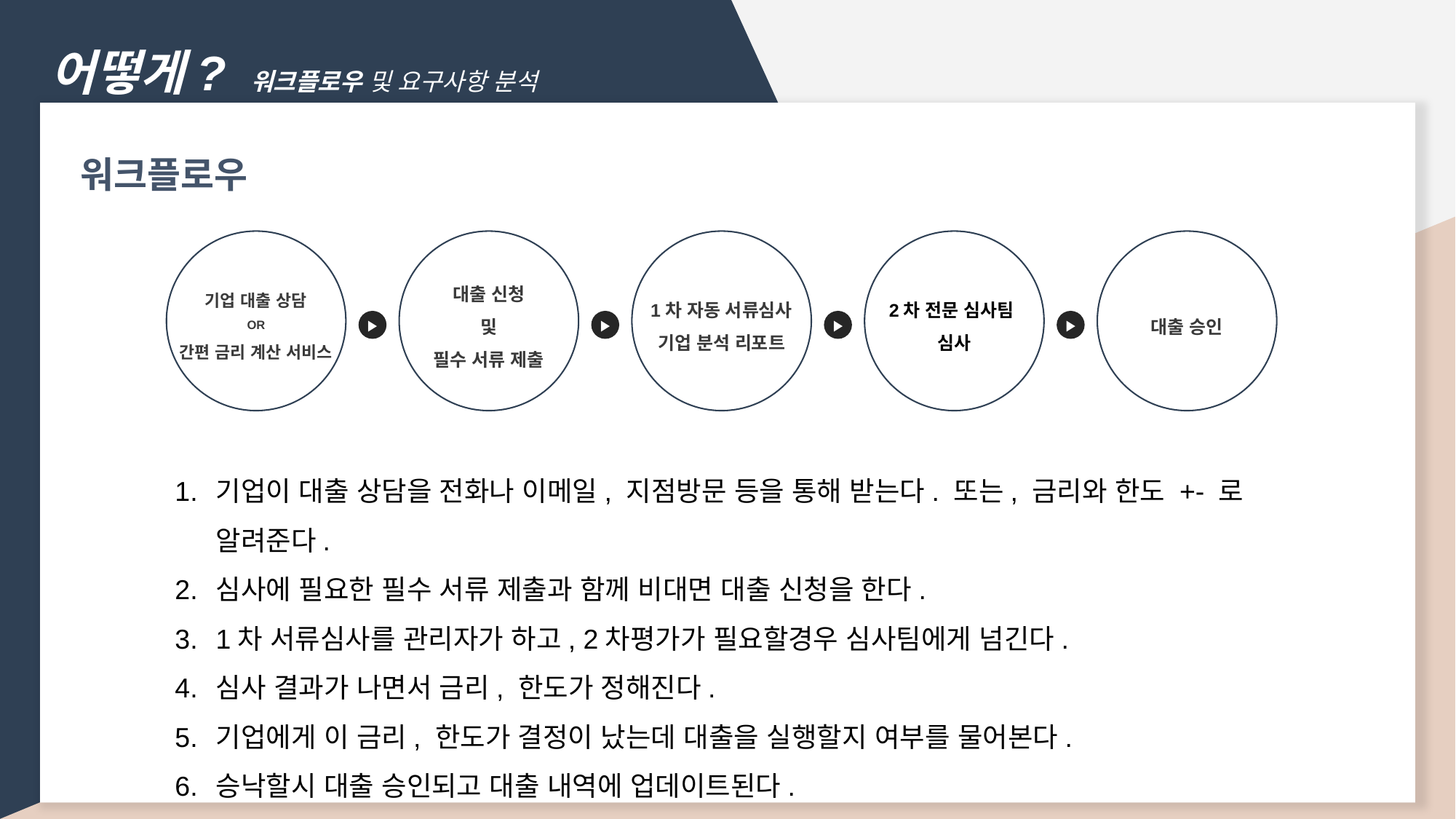

어떻게? 워크플로우 및 요구사항 분석e with BIZCAM
워크플로우
기업 대출 상담
OR
간편 금리 계산 서비스
대출 신청
및
필수 서류 제출
1차 자동 서류심사
기업 분석 리포트
2차 전문 심사팀
심사
대출 승인
▶
▶
▶
▶
기업이 대출 상담을 전화나 이메일, 지점방문 등을 통해 받는다. 또는, 금리와 한도 +- 로 알려준다.
심사에 필요한 필수 서류 제출과 함께 비대면 대출 신청을 한다.
1차 서류심사를 관리자가 하고, 2차평가가 필요할경우 심사팀에게 넘긴다.
심사 결과가 나면서 금리, 한도가 정해진다.
기업에게 이 금리, 한도가 결정이 났는데 대출을 실행할지 여부를 물어본다.
승낙할시 대출 승인되고 대출 내역에 업데이트된다.